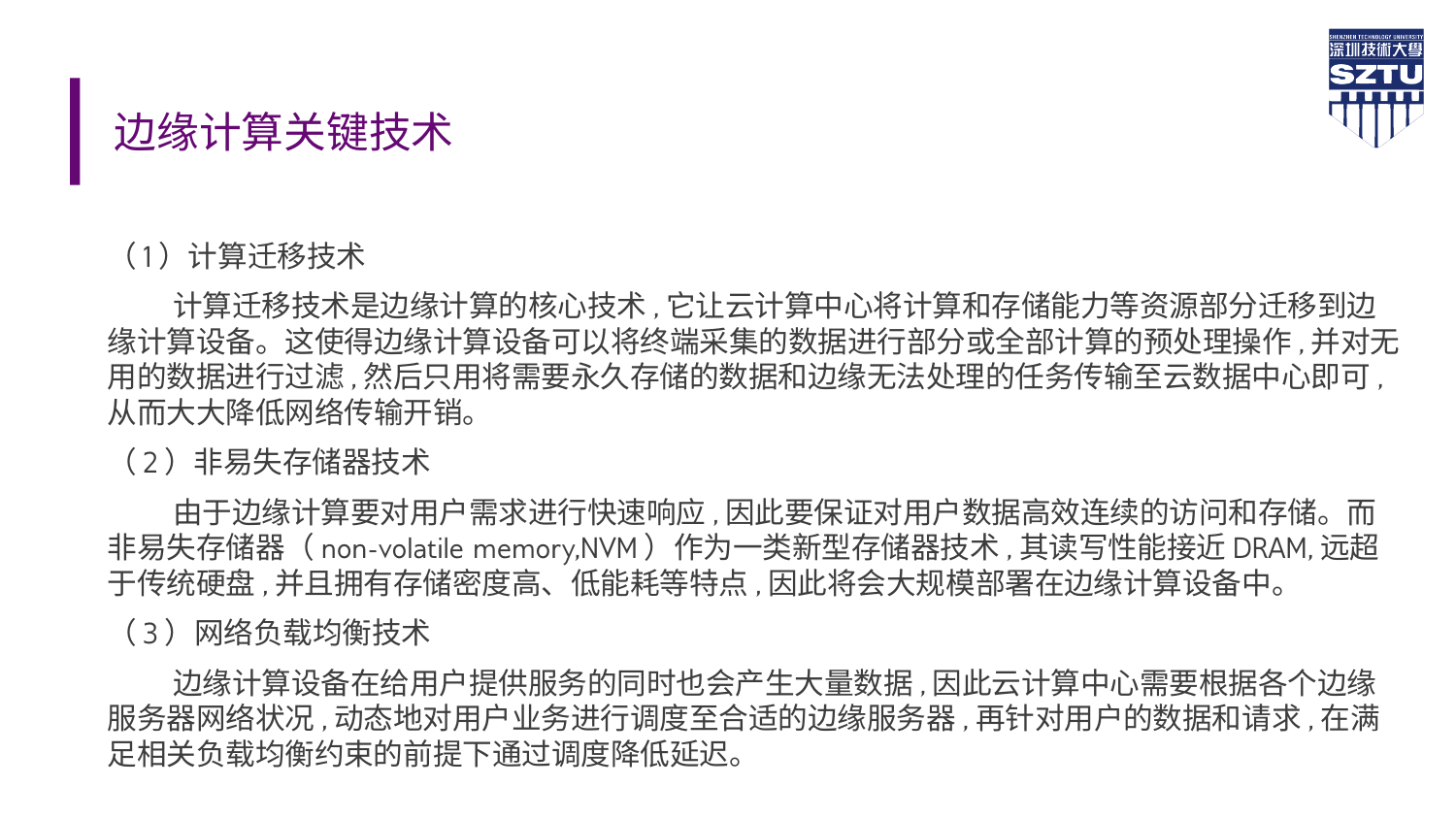

# 边缘计算关键技术
（1）计算迁移技术
         计算迁移技术是边缘计算的核心技术,它让云计算中心将计算和存储能力等资源部分迁移到边缘计算设备。这使得边缘计算设备可以将终端采集的数据进行部分或全部计算的预处理操作,并对无用的数据进行过滤,然后只用将需要永久存储的数据和边缘无法处理的任务传输至云数据中心即可,从而大大降低网络传输开销。
（2）非易失存储器技术
         由于边缘计算要对用户需求进行快速响应,因此要保证对用户数据高效连续的访问和存储。而非易失存储器（non-volatile memory,NVM）作为一类新型存储器技术,其读写性能接近DRAM,远超于传统硬盘,并且拥有存储密度高、低能耗等特点,因此将会大规模部署在边缘计算设备中。
（3）网络负载均衡技术
         边缘计算设备在给用户提供服务的同时也会产生大量数据,因此云计算中心需要根据各个边缘服务器网络状况,动态地对用户业务进行调度至合适的边缘服务器,再针对用户的数据和请求,在满足相关负载均衡约束的前提下通过调度降低延迟。